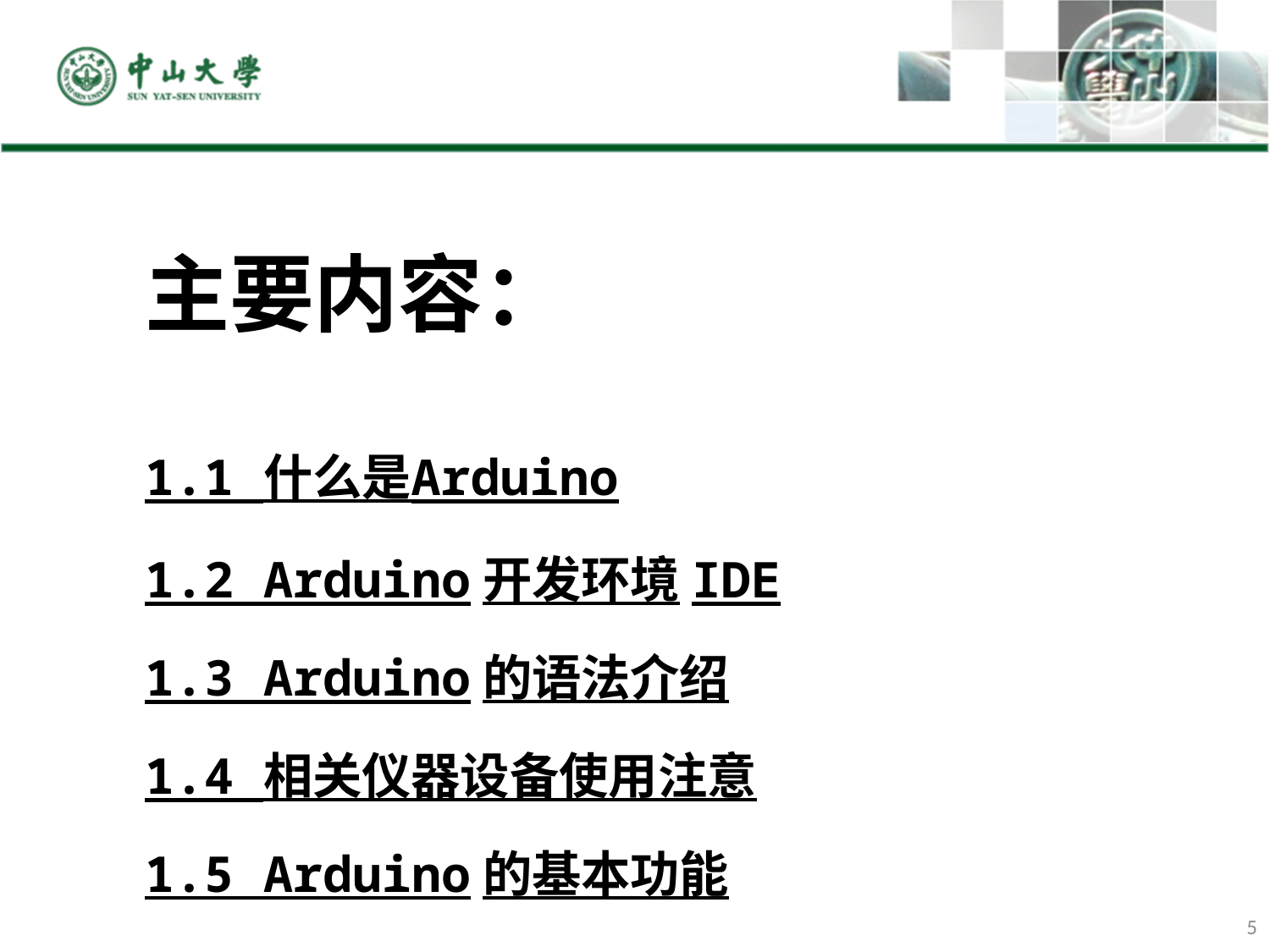

主要内容：

1.1 什么是Arduino
1.2 Arduino开发环境IDE
1.3 Arduino的语法介绍
1.4 相关仪器设备使用注意
1.5 Arduino的基本功能

5